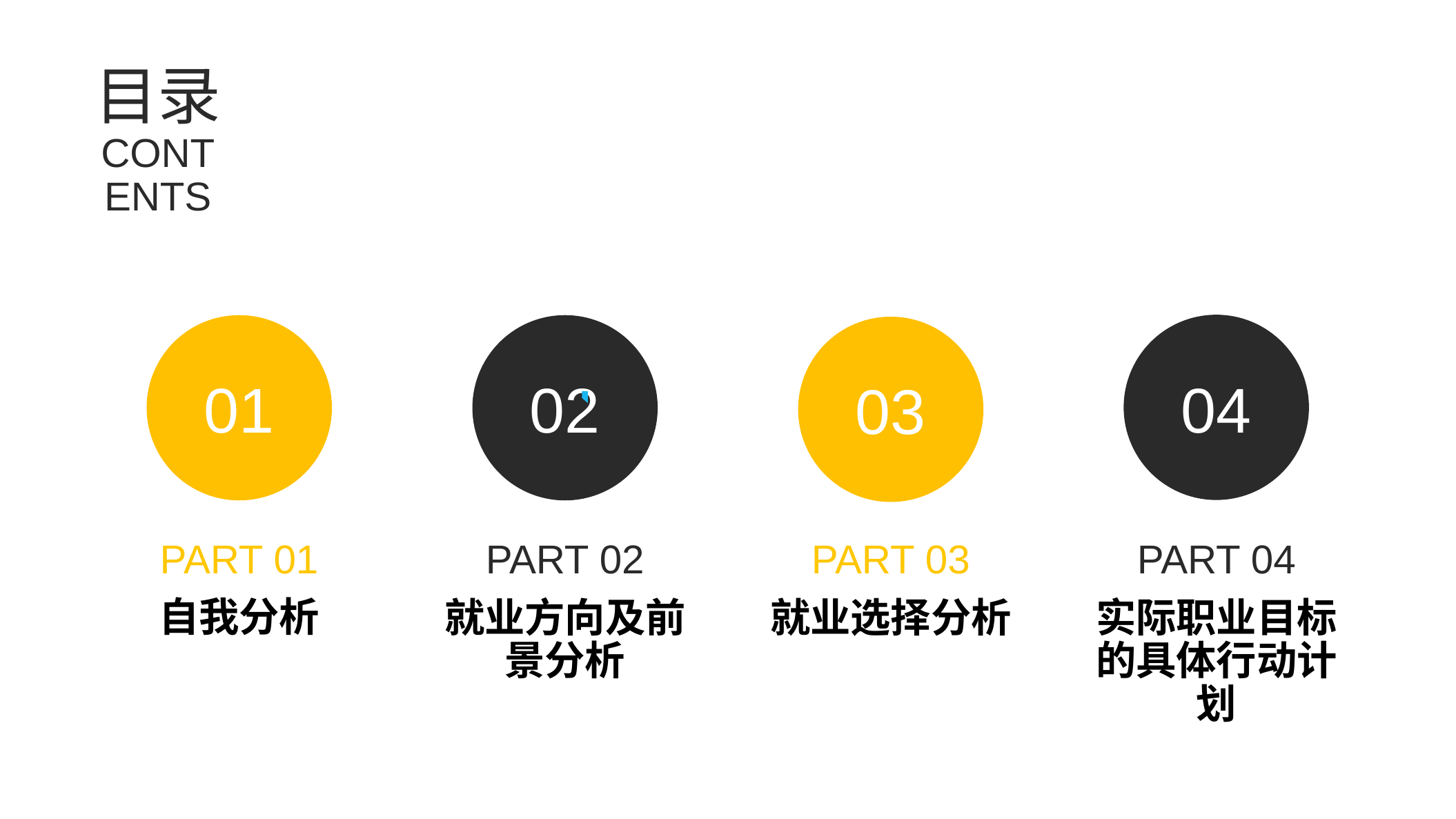

目录
CONTENTS
04
01
02

03
PART 01
PART 02
PART 03
PART 04
自我分析
就业方向及前景分析
就业选择分析
实际职业目标的具体行动计划